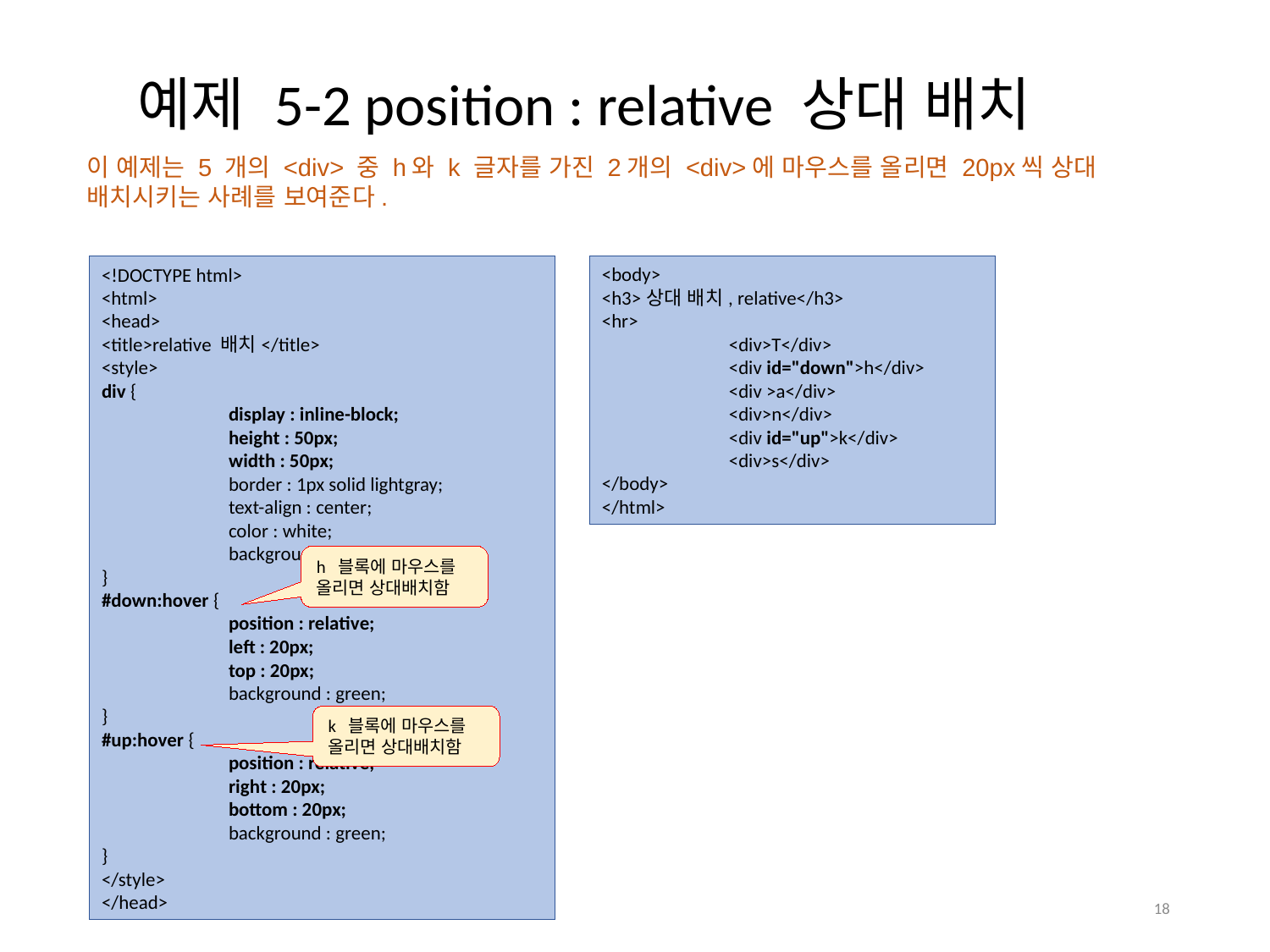

# 예제 5-2 position : relative 상대 배치
이 예제는 5 개의 <div> 중 h와 k 글자를 가진 2개의 <div>에 마우스를 올리면 20px씩 상대 배치시키는 사례를 보여준다.
<body>
<h3>상대 배치, relative</h3>
<hr>
	<div>T</div>
	<div id="down">h</div>
	<div >a</div>
	<div>n</div>
	<div id="up">k</div>
	<div>s</div>
</body>
</html>
<!DOCTYPE html>
<html>
<head>
<title>relative 배치</title>
<style>
div {
	display : inline-block;
	height : 50px;
	width : 50px;
	border : 1px solid lightgray;
	text-align : center;
	color : white;
	background : red;
}
#down:hover {
	position : relative;
	left : 20px;
	top : 20px;
	background : green;
}
#up:hover {
	position : relative;
	right : 20px;
	bottom : 20px;
	background : green;
}
</style>
</head>
h  블록에 마우스를
올리면 상대배치함
k  블록에 마우스를
올리면 상대배치함
18